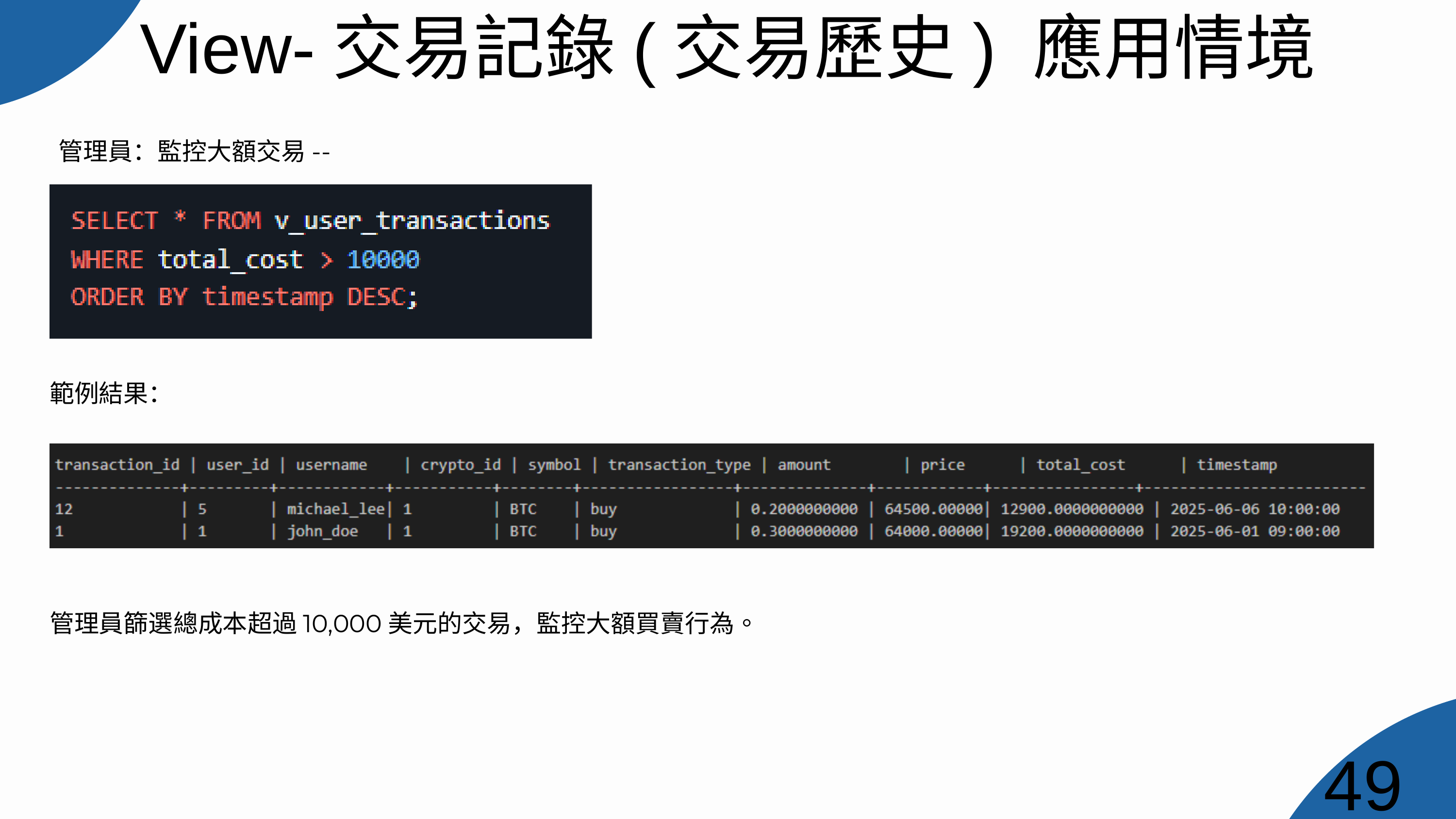

View-交易記錄(交易歷史) 應用情境
管理員：監控大額交易--

範例結果：

管理員篩選總成本超過10,000美元的交易，監控大額買賣行為。

49